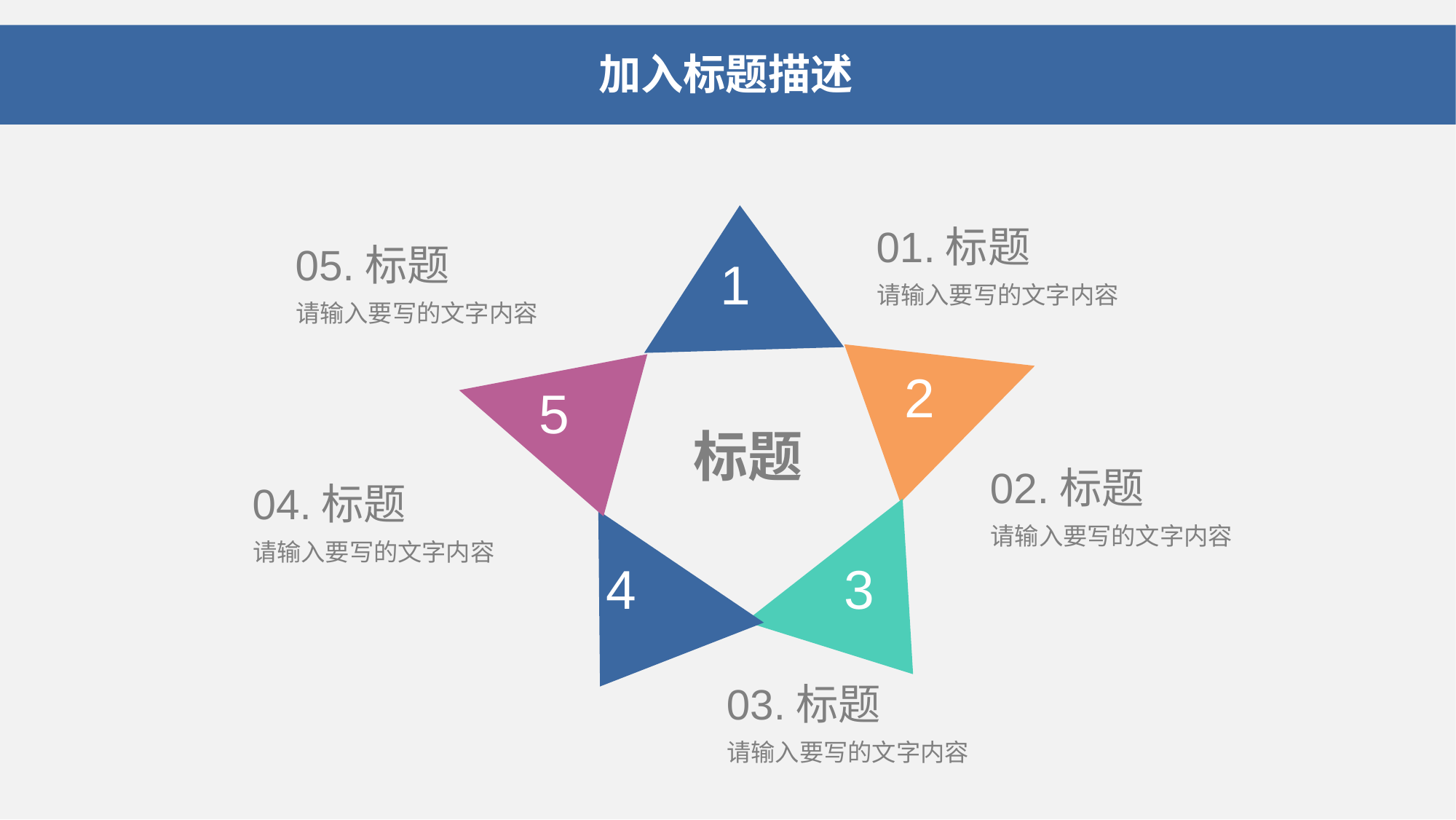

加入标题描述

1

2
5
标题

4
3

01.标题
请输入要写的文字内容
05.标题
请输入要写的文字内容
02.标题
请输入要写的文字内容
04.标题
请输入要写的文字内容
03.标题
请输入要写的文字内容